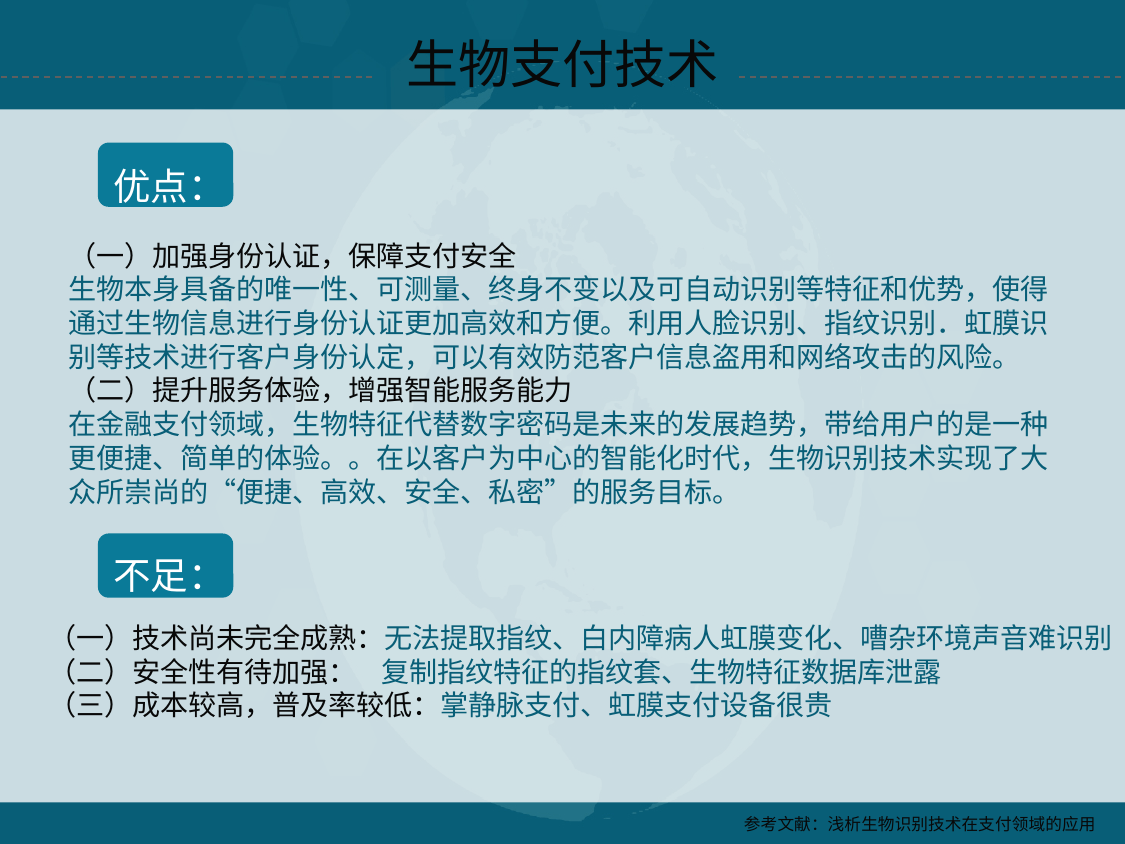

生物支付技术
优点：

（一）加强身份认证，保障支付安全
生物本身具备的唯一性、可测量、终身不变以及可自动识别等特征和优势，使得通过生物信息进行身份认证更加高效和方便。利用人脸识别、指纹识别．虹膜识别等技术进行客户身份认定，可以有效防范客户信息盗用和网络攻击的风险。
（二）提升服务体验，增强智能服务能力
在金融支付领域，生物特征代替数字密码是未来的发展趋势，带给用户的是一种更便捷、简单的体验。。在以客户为中心的智能化时代，生物识别技术实现了大众所崇尚的“便捷、高效、安全、私密”的服务目标。
不足：

（一）技术尚未完全成熟：无法提取指纹、白内障病人虹膜变化、嘈杂环境声音难识别
（二）安全性有待加强：    复制指纹特征的指纹套、生物特征数据库泄露
（三）成本较高，普及率较低：掌静脉支付、虹膜支付设备很贵
参考文献：浅析生物识别技术在支付领域的应用